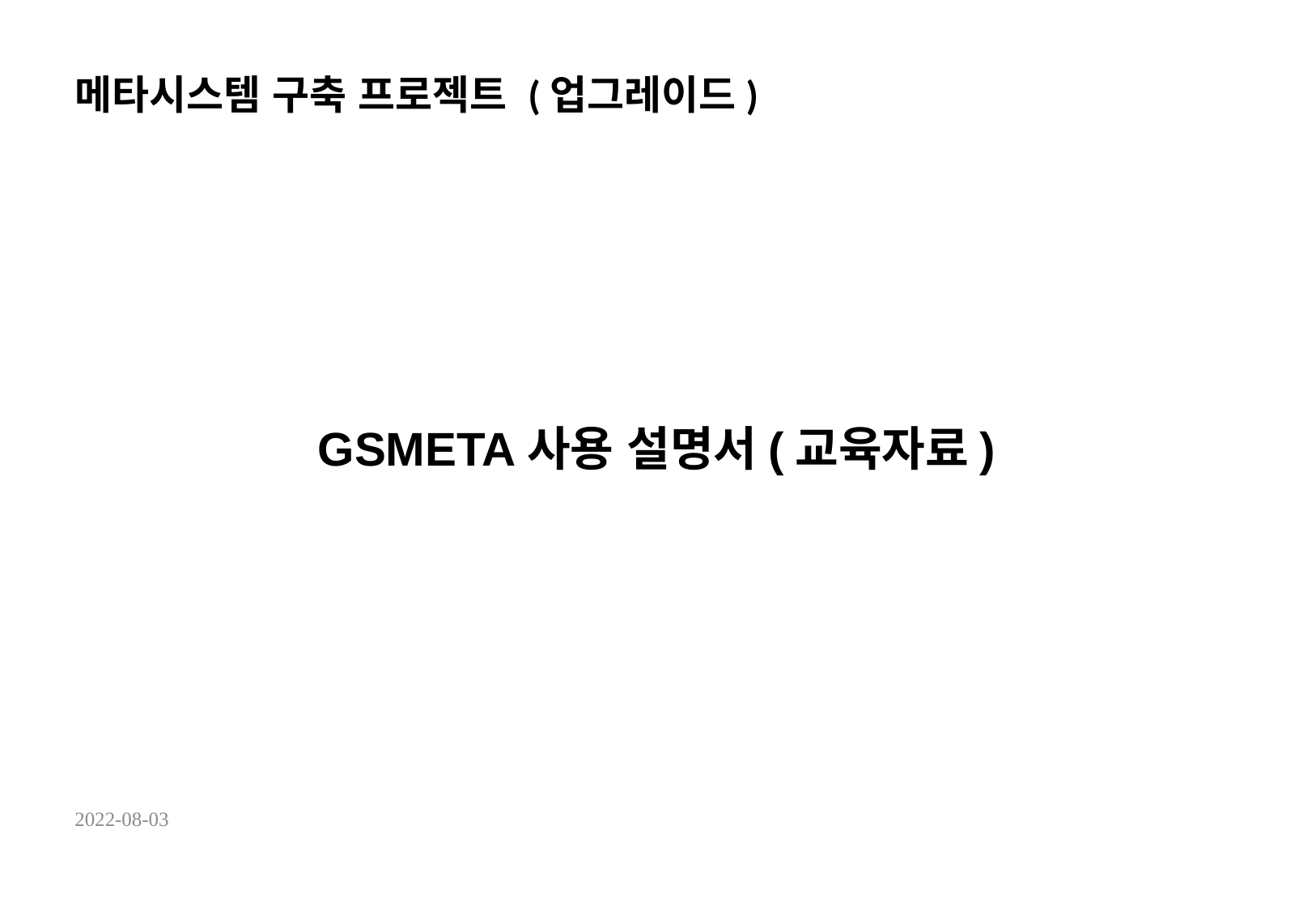

# 메타시스템 구축 프로젝트 (업그레이드)
GSMETA사용 설명서(교육자료)
2022-08-03